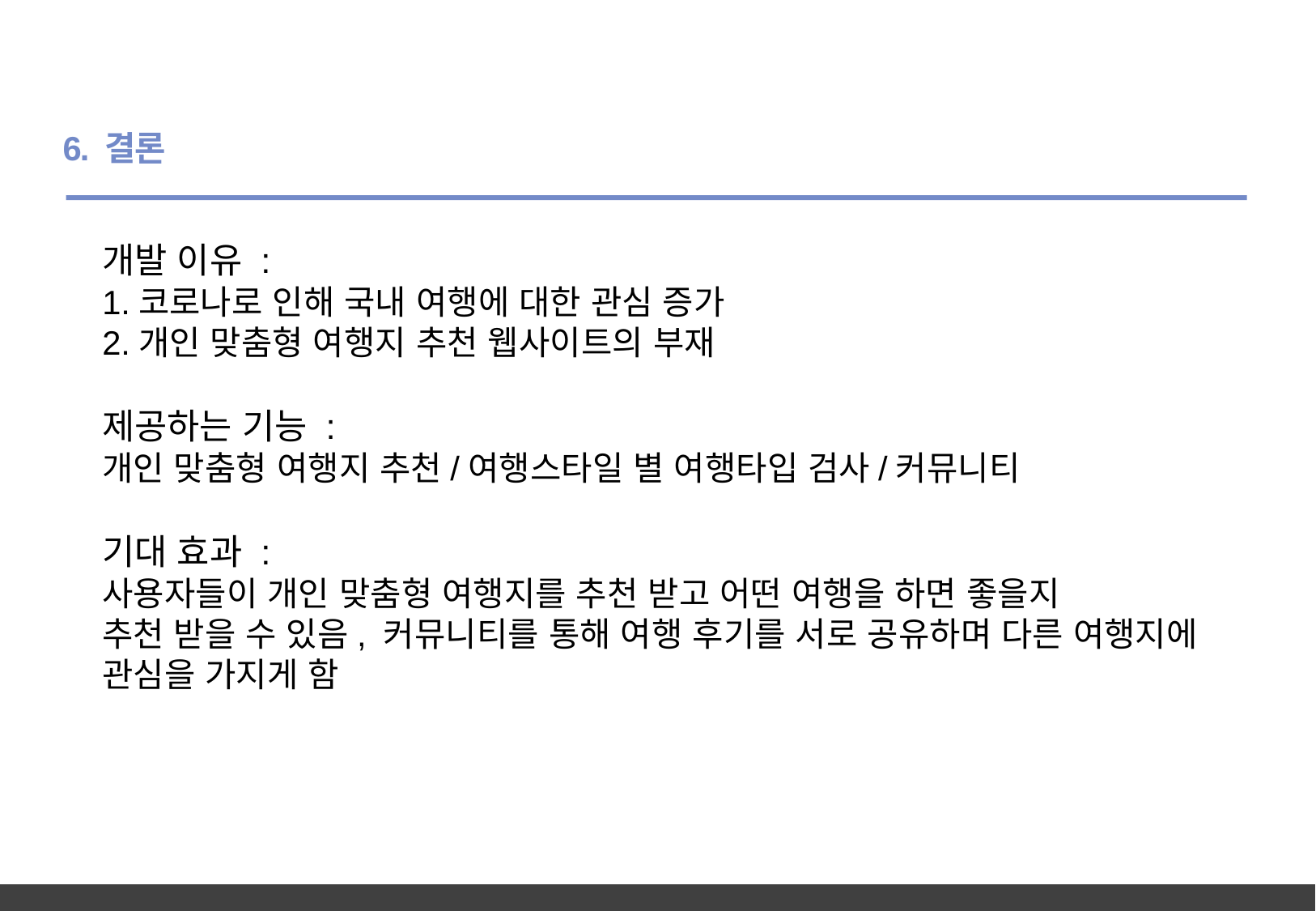

6. 결론

개발 이유 :
1.코로나로 인해 국내 여행에 대한 관심 증가
2.개인 맞춤형 여행지 추천 웹사이트의 부재

제공하는 기능 :
개인 맞춤형 여행지 추천/여행스타일 별 여행타입 검사/커뮤니티

기대 효과 :
사용자들이 개인 맞춤형 여행지를 추천 받고 어떤 여행을 하면 좋을지
추천 받을 수 있음, 커뮤니티를 통해 여행 후기를 서로 공유하며 다른 여행지에
관심을 가지게 함